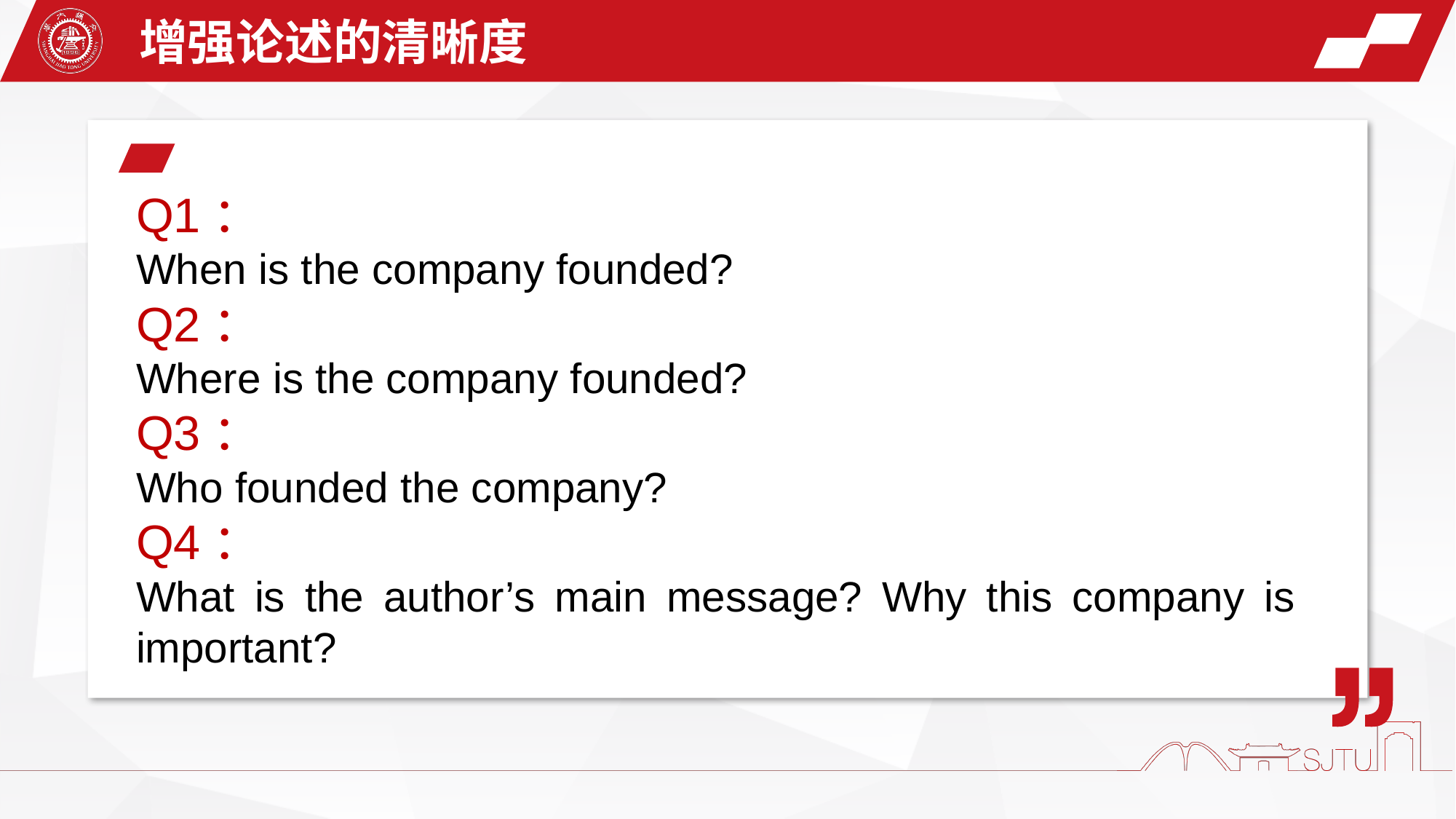

增强论述的清晰度

Q1：
When is the company founded?
Q2：
Where is the company founded?
Q3：
Who founded the company?
Q4：
What is the author’s main message? Why this company is important?